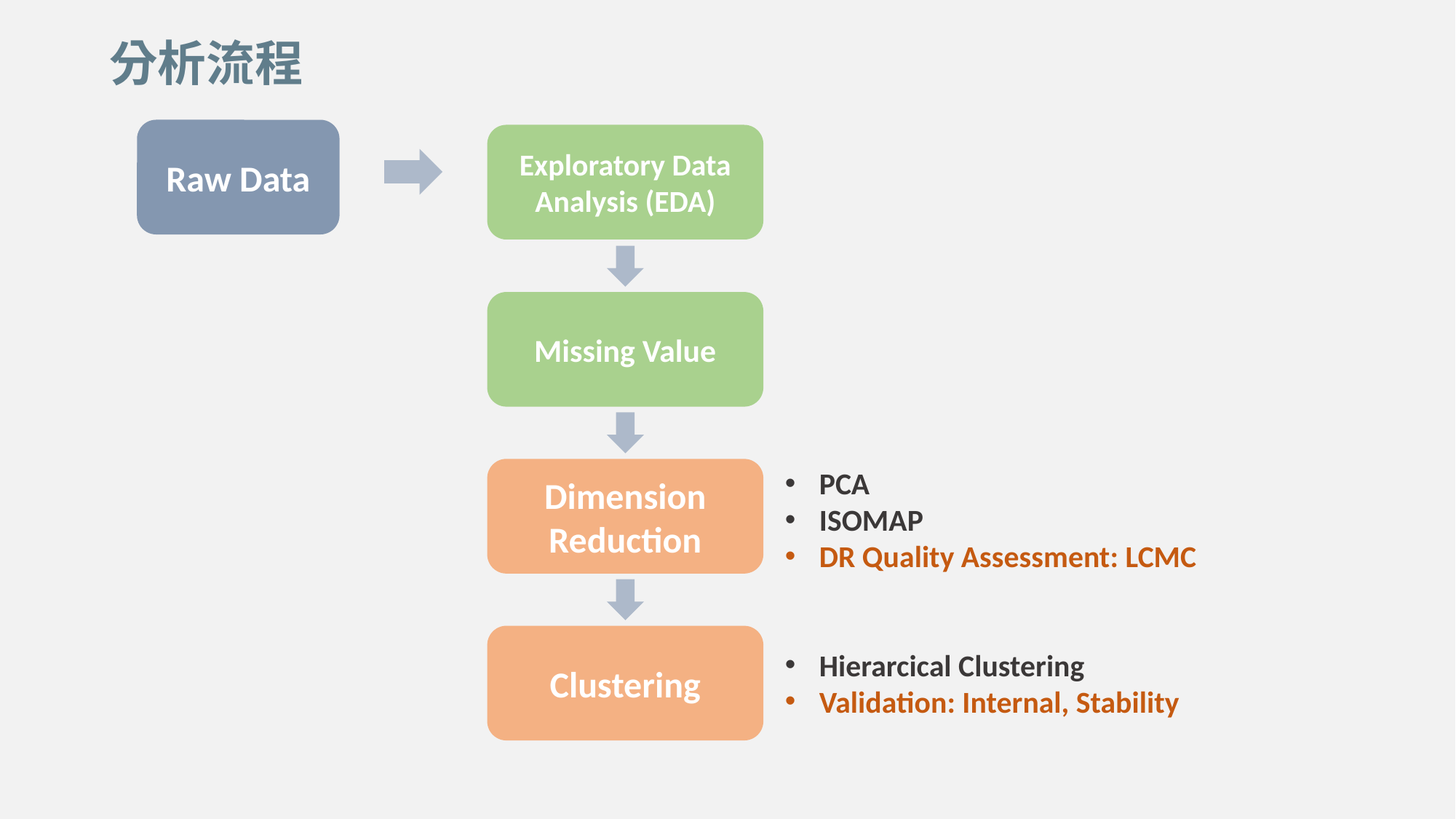

分析流程
Raw Data
Exploratory Data Analysis (EDA)

Missing Value

Dimension Reduction
PCA
ISOMAP
DR Quality Assessment: LCMC

Clustering
Hierarcical Clustering
Validation: Internal, Stability